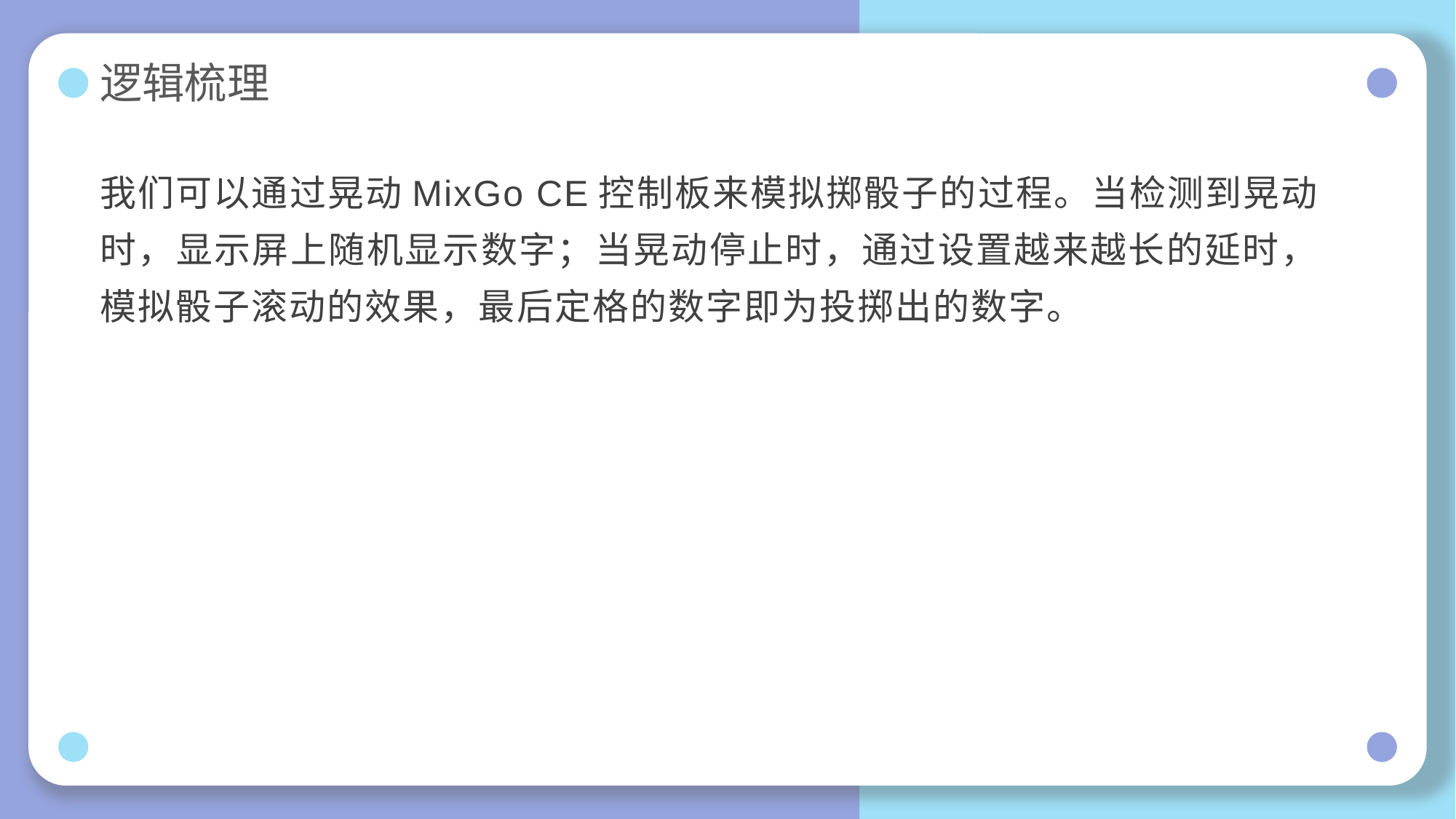

# 逻辑梳理
我们可以通过晃动MixGo CE控制板来模拟掷骰子的过程。当检测到晃动时，显示屏上随机显示数字；当晃动停止时，通过设置越来越长的延时，模拟骰子滚动的效果，最后定格的数字即为投掷出的数字。